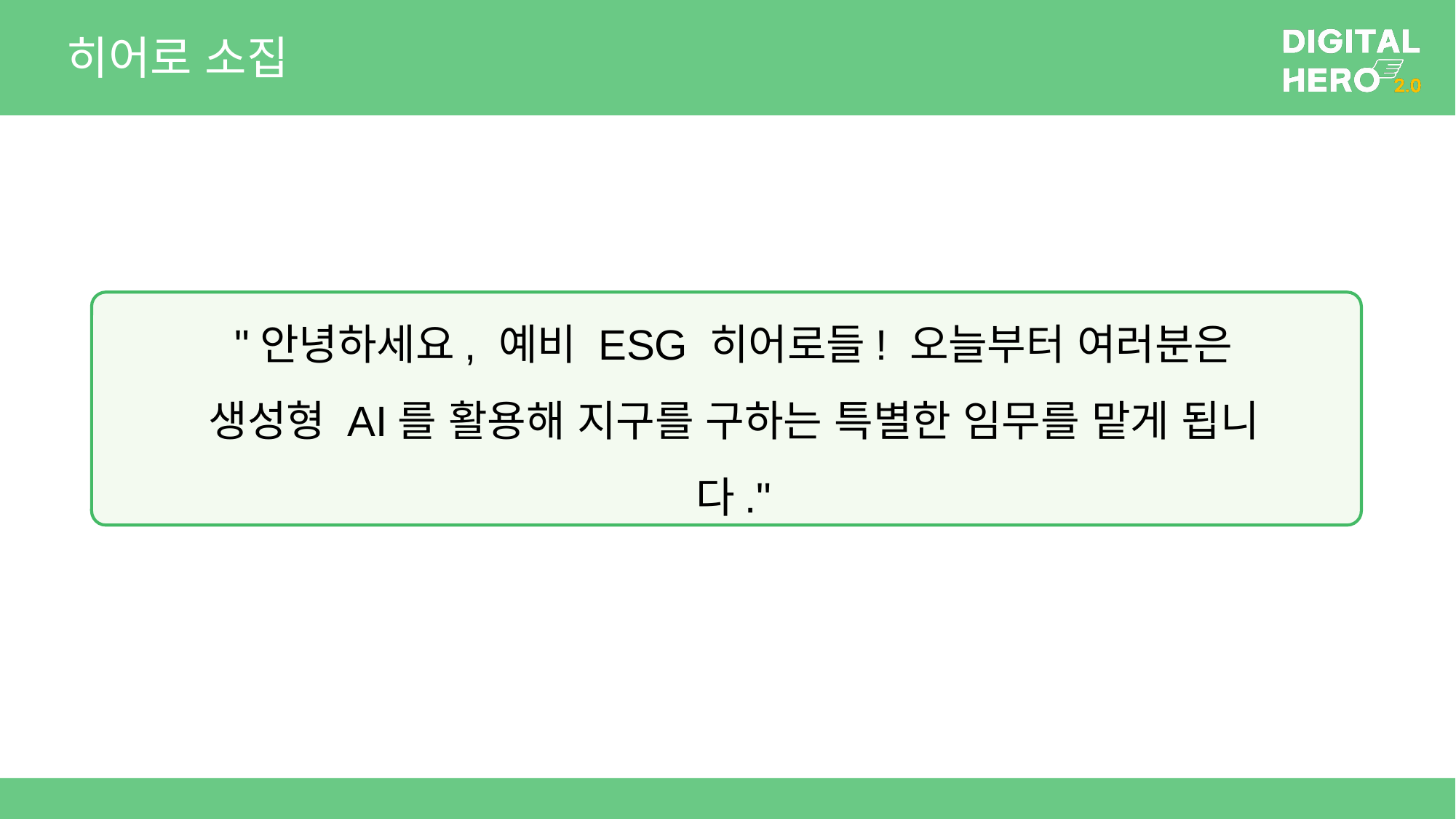

# 히어로 소집

"안녕하세요, 예비 ESG 히어로들! 오늘부터 여러분은 생성형 AI를 활용해 지구를 구하는 특별한 임무를 맡게 됩니다."